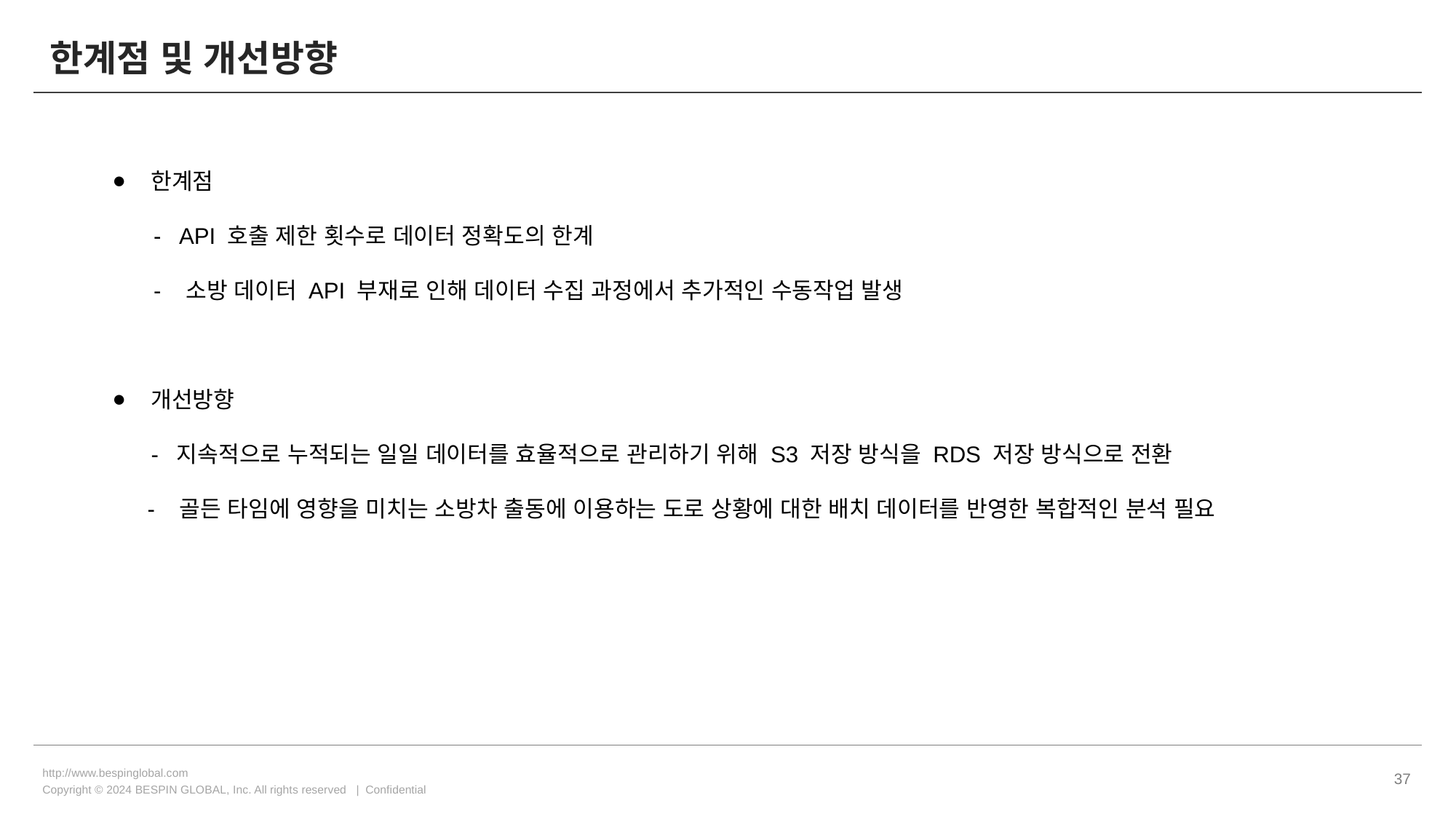

# 한계점 및 개선방향
한계점

         -   API 호출 제한 횟수로 데이터 정확도의 한계

         -   소방 데이터 API 부재로 인해 데이터 수집 과정에서 추가적인 수동작업 발생

개선방향

-  지속적으로 누적되는 일일 데이터를 효율적으로 관리하기 위해 S3 저장 방식을 RDS 저장 방식으로 전환

        -   골든 타임에 영향을 미치는 소방차 출동에 이용하는 도로 상황에 대한 배치 데이터를 반영한 복합적인 분석 필요